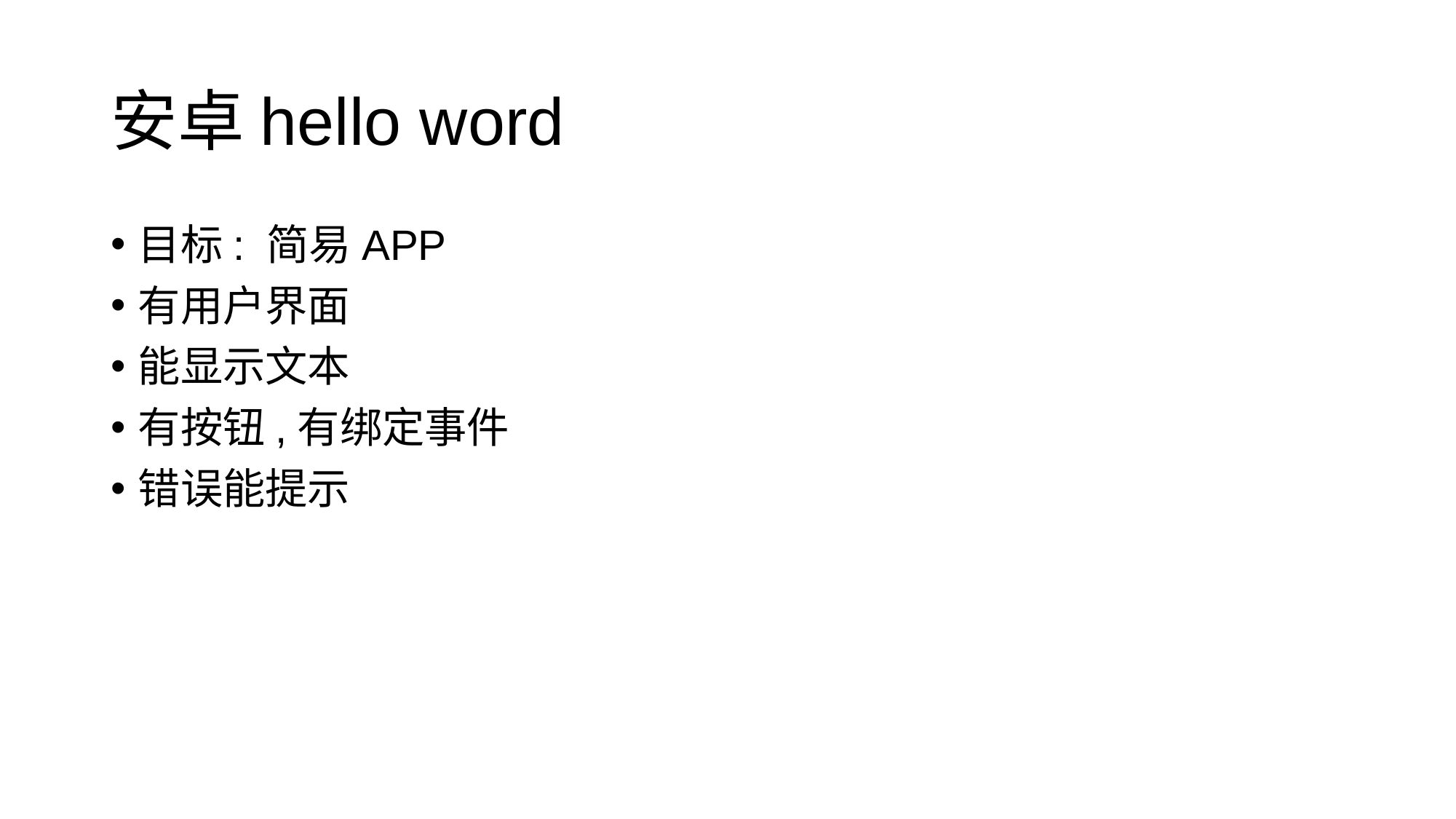

# 安卓hello word
目标: 简易APP
有用户界面
能显示文本
有按钮,有绑定事件
错误能提示